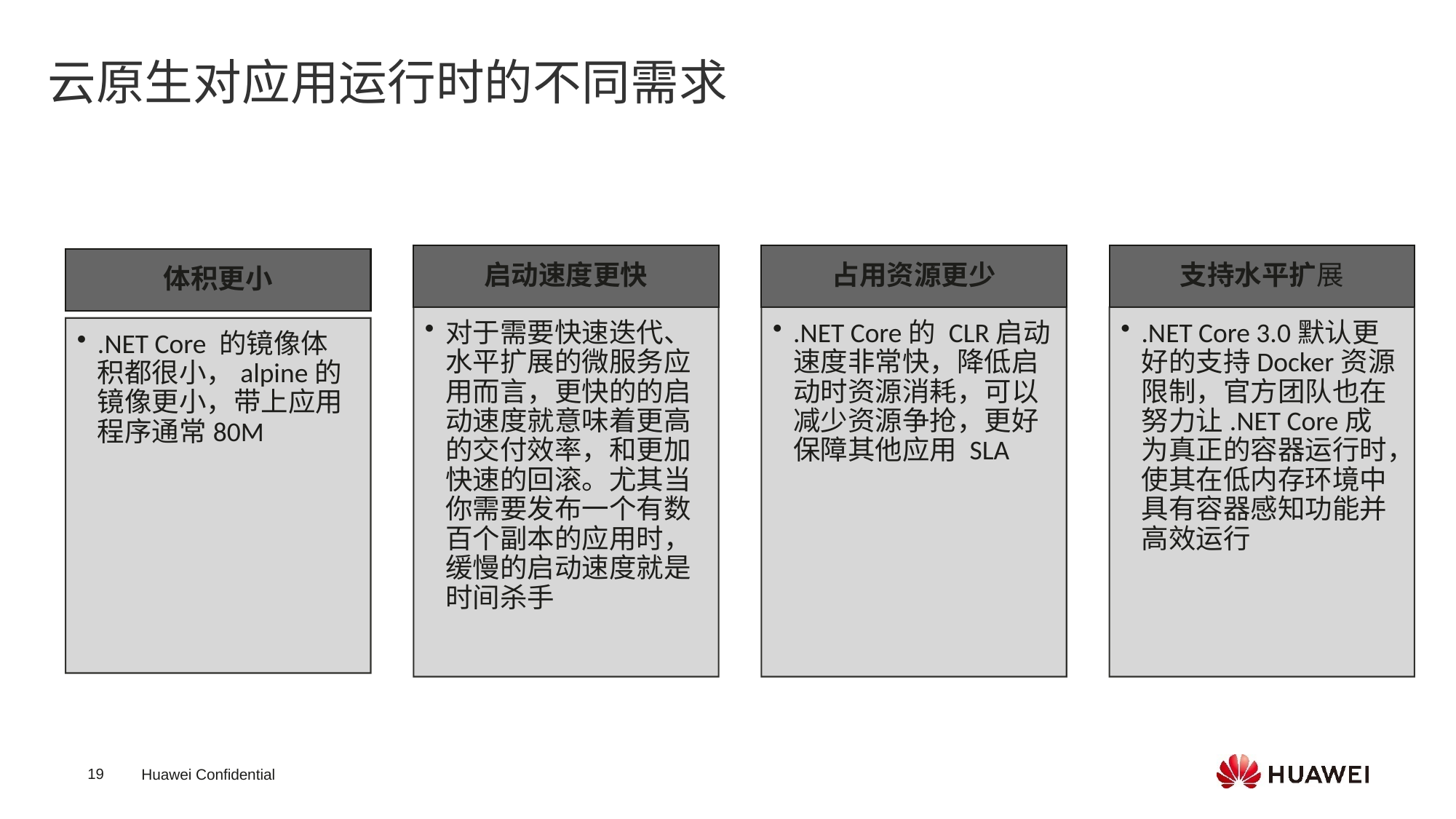

云原生对应用运行时的不同需求
体积更小
.NET Core 的镜像体积都很小，alpine的镜像更小，带上应用程序通常80M
启动速度更快
对于需要快速迭代、水平扩展的微服务应用而言，更快的的启动速度就意味着更高的交付效率，和更加快速的回滚。尤其当你需要发布一个有数百个副本的应用时，缓慢的启动速度就是时间杀手
占用资源更少
.NET Core的 CLR启动速度非常快，降低启动时资源消耗，可以减少资源争抢，更好保障其他应用 SLA
支持水平扩展
.NET Core 3.0默认更好的支持Docker资源限制，官方团队也在努力让.NET Core成为真正的容器运行时，使其在低内存环境中具有容器感知功能并高效运行